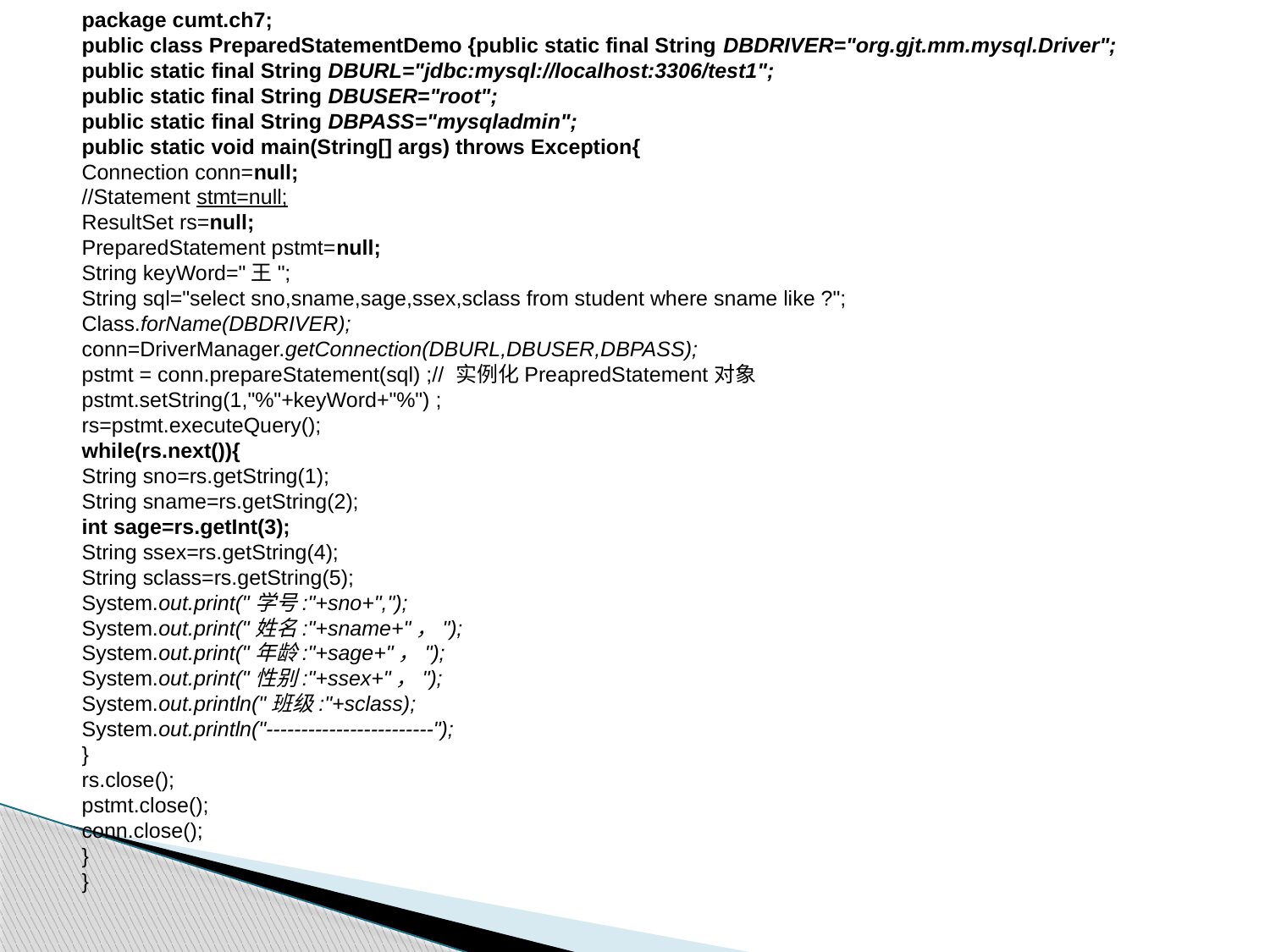

package cumt.ch7;
public class PreparedStatementDemo {public static final String DBDRIVER="org.gjt.mm.mysql.Driver";
public static final String DBURL="jdbc:mysql://localhost:3306/test1";
public static final String DBUSER="root";
public static final String DBPASS="mysqladmin";
public static void main(String[] args) throws Exception{
Connection conn=null;
//Statement stmt=null;
ResultSet rs=null;
PreparedStatement pstmt=null;
String keyWord="王";
String sql="select sno,sname,sage,ssex,sclass from student where sname like ?";
Class.forName(DBDRIVER);
conn=DriverManager.getConnection(DBURL,DBUSER,DBPASS);
pstmt = conn.prepareStatement(sql) ;// 实例化PreapredStatement对象
pstmt.setString(1,"%"+keyWord+"%") ;
rs=pstmt.executeQuery();
while(rs.next()){
String sno=rs.getString(1);
String sname=rs.getString(2);
int sage=rs.getInt(3);
String ssex=rs.getString(4);
String sclass=rs.getString(5);
System.out.print("学号:"+sno+",");
System.out.print("姓名:"+sname+"，");
System.out.print("年龄:"+sage+"，");
System.out.print("性别:"+ssex+"，");
System.out.println("班级:"+sclass);
System.out.println("------------------------");
}
rs.close();
pstmt.close();
conn.close();
}
}